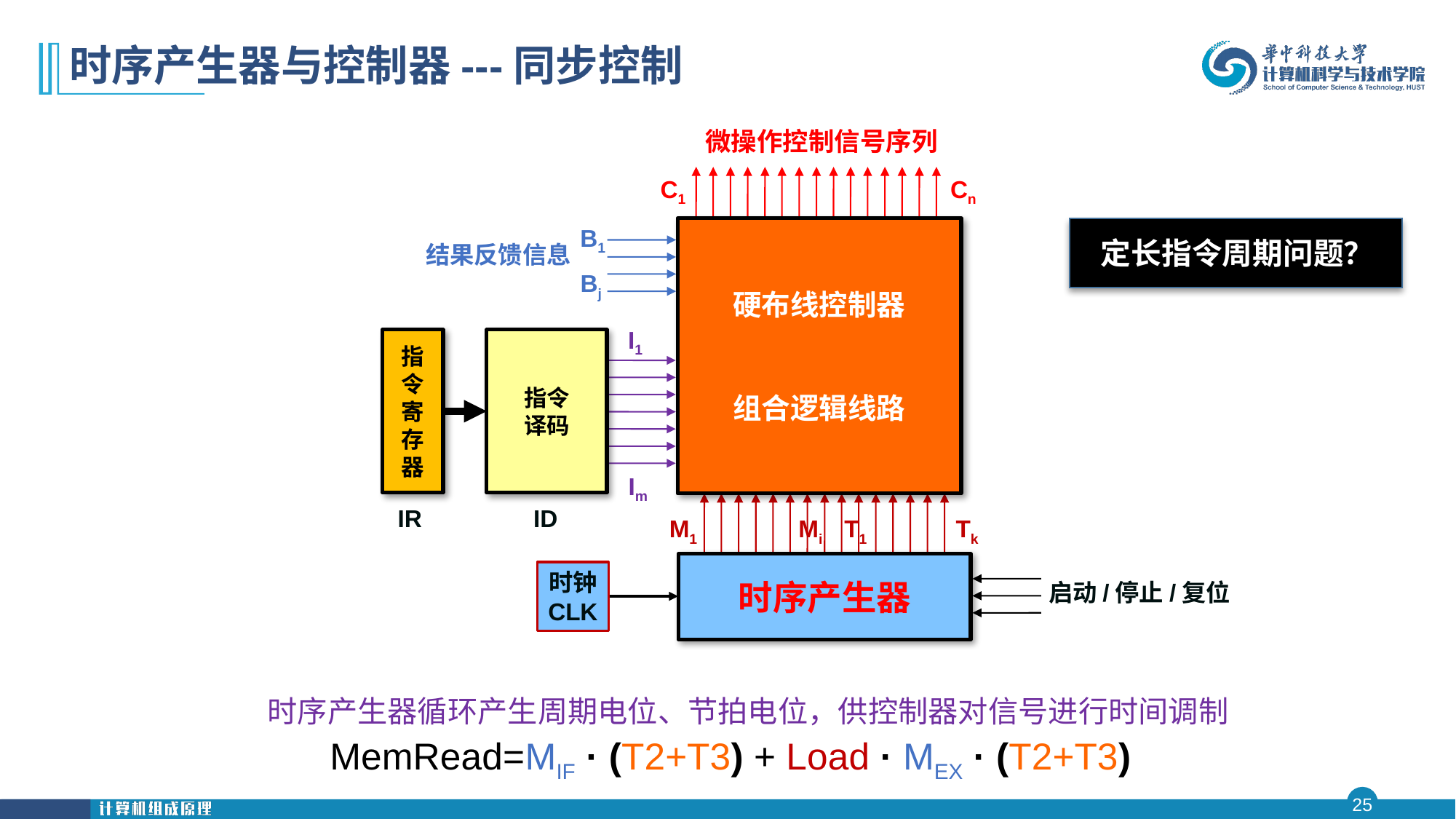

# 时序产生器与控制器---同步控制
微操作控制信号序列

C1
Cn
B1
Bj

硬布线控制器

组合逻辑线路

定长指令周期问题？
结果反馈信息

I1
Im
指令
译码
指令寄存器

IR
ID
M1
Mi
T1
Tk
时序产生器
时钟
CLK
启动/停止/复位

时序产生器循环产生周期电位、节拍电位，供控制器对信号进行时间调制
MemRead=MIF · (T2+T3) + Load · MEX · (T2+T3)